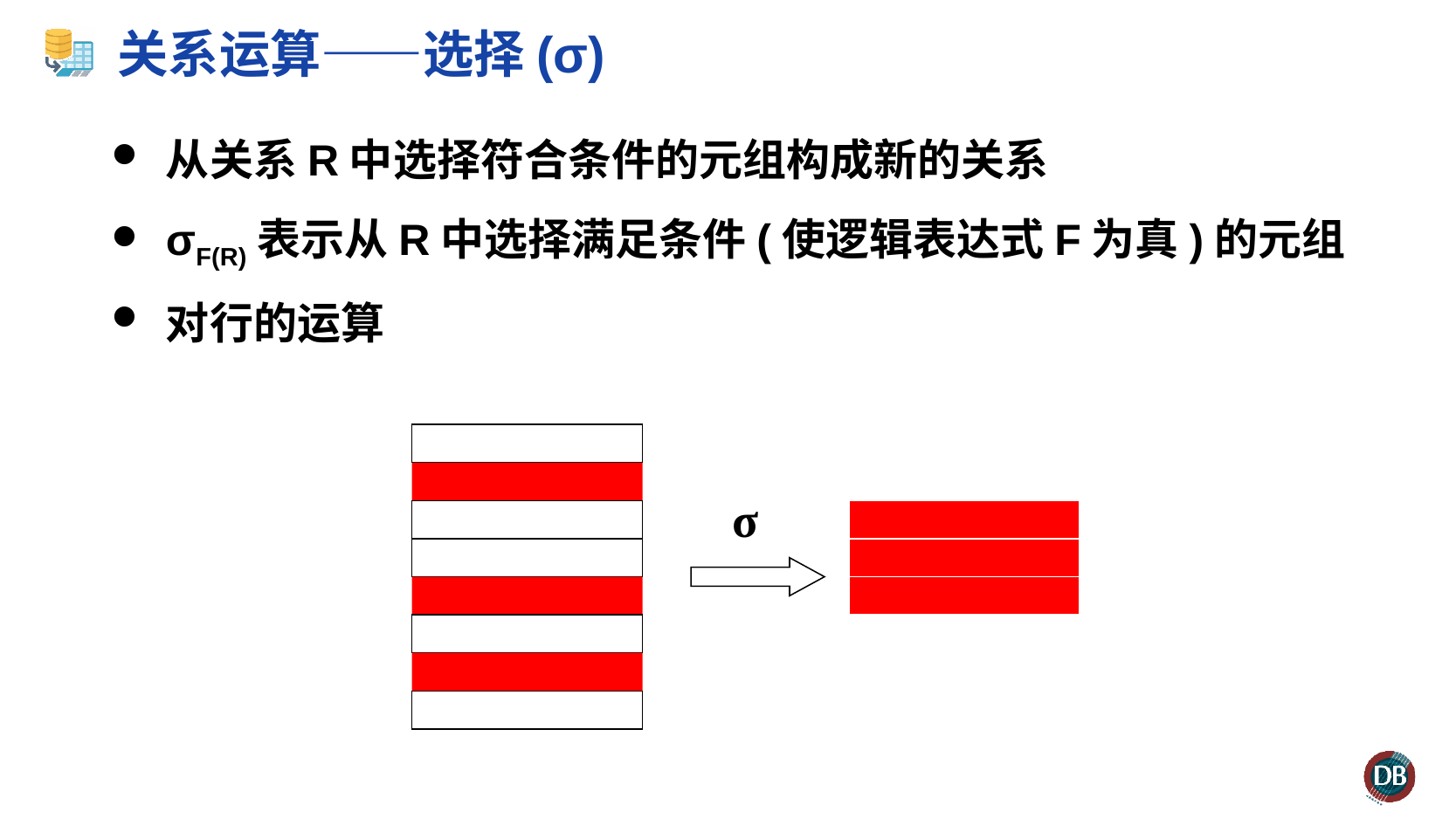

# 关系运算——选择(σ)
从关系R中选择符合条件的元组构成新的关系
σF(R)表示从R中选择满足条件(使逻辑表达式F为真)的元组
对行的运算

σ